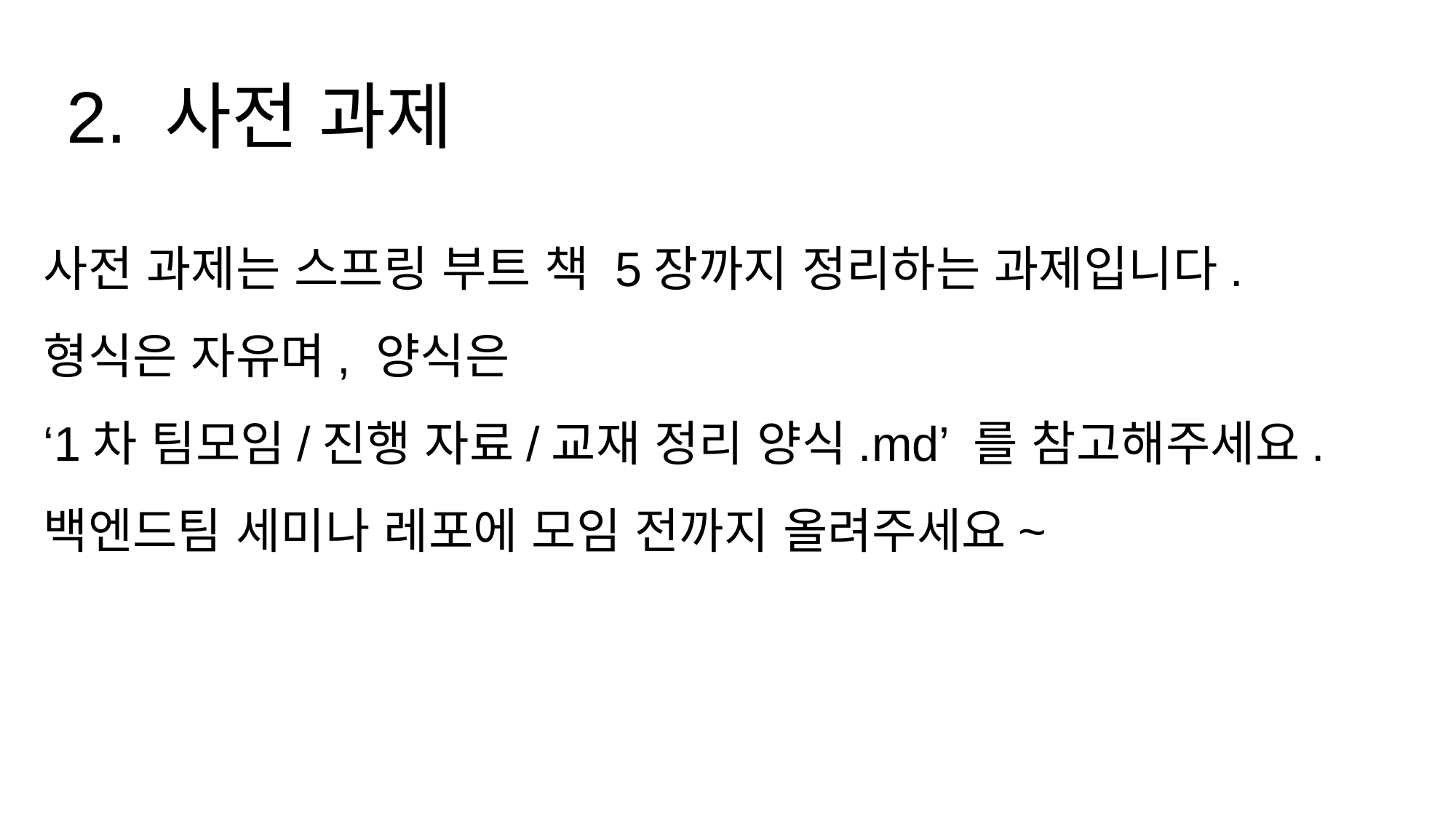

2. 사전 과제
사전 과제는 스프링 부트 책 5장까지 정리하는 과제입니다.
형식은 자유며, 양식은
‘1차 팀모임/진행 자료/교재 정리 양식.md’ 를 참고해주세요.
백엔드팀 세미나 레포에 모임 전까지 올려주세요~